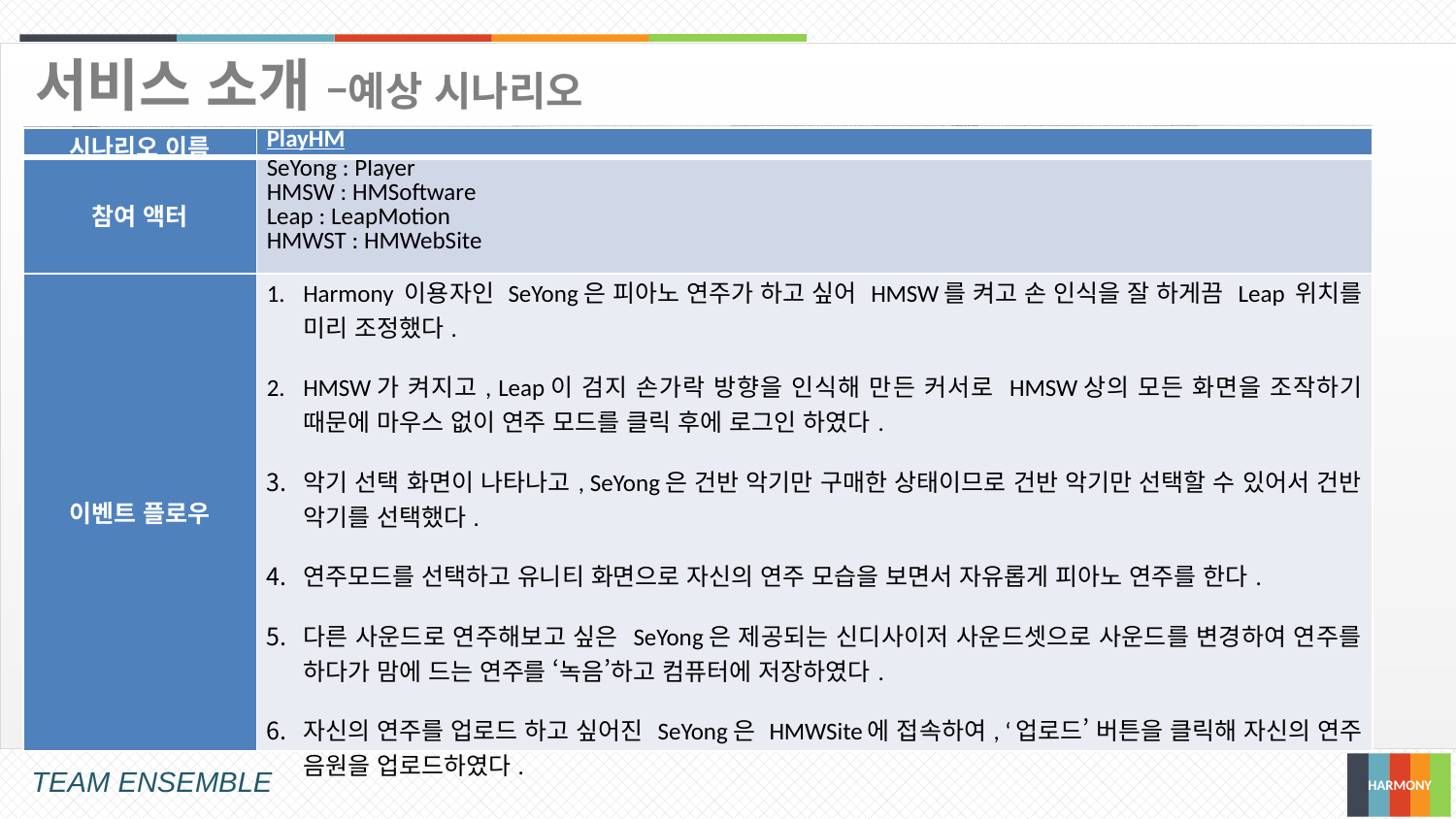

서비스 소개 –예상 시나리오

| 시나리오 이름 | PlayHM |
| --- | --- |
| 참여 액터 | SeYong : Player HMSW : HMSoftware Leap : LeapMotion HMWST : HMWebSite |
| 이벤트 플로우 | Harmony 이용자인 SeYong은 피아노 연주가 하고 싶어 HMSW를 켜고 손 인식을 잘 하게끔 Leap 위치를 미리 조정했다. HMSW가 켜지고, Leap이 검지 손가락 방향을 인식해 만든 커서로 HMSW상의 모든 화면을 조작하기 때문에 마우스 없이 연주 모드를 클릭 후에 로그인 하였다. 악기 선택 화면이 나타나고, SeYong은 건반 악기만 구매한 상태이므로 건반 악기만 선택할 수 있어서 건반 악기를 선택했다. 연주모드를 선택하고 유니티 화면으로 자신의 연주 모습을 보면서 자유롭게 피아노 연주를 한다. 다른 사운드로 연주해보고 싶은 SeYong은 제공되는 신디사이저 사운드셋으로 사운드를 변경하여 연주를 하다가 맘에 드는 연주를 ‘녹음’하고 컴퓨터에 저장하였다. 자신의 연주를 업로드 하고 싶어진 SeYong은 HMWSite에 접속하여, ‘업로드’ 버튼을 클릭해 자신의 연주 음원을 업로드하였다. |